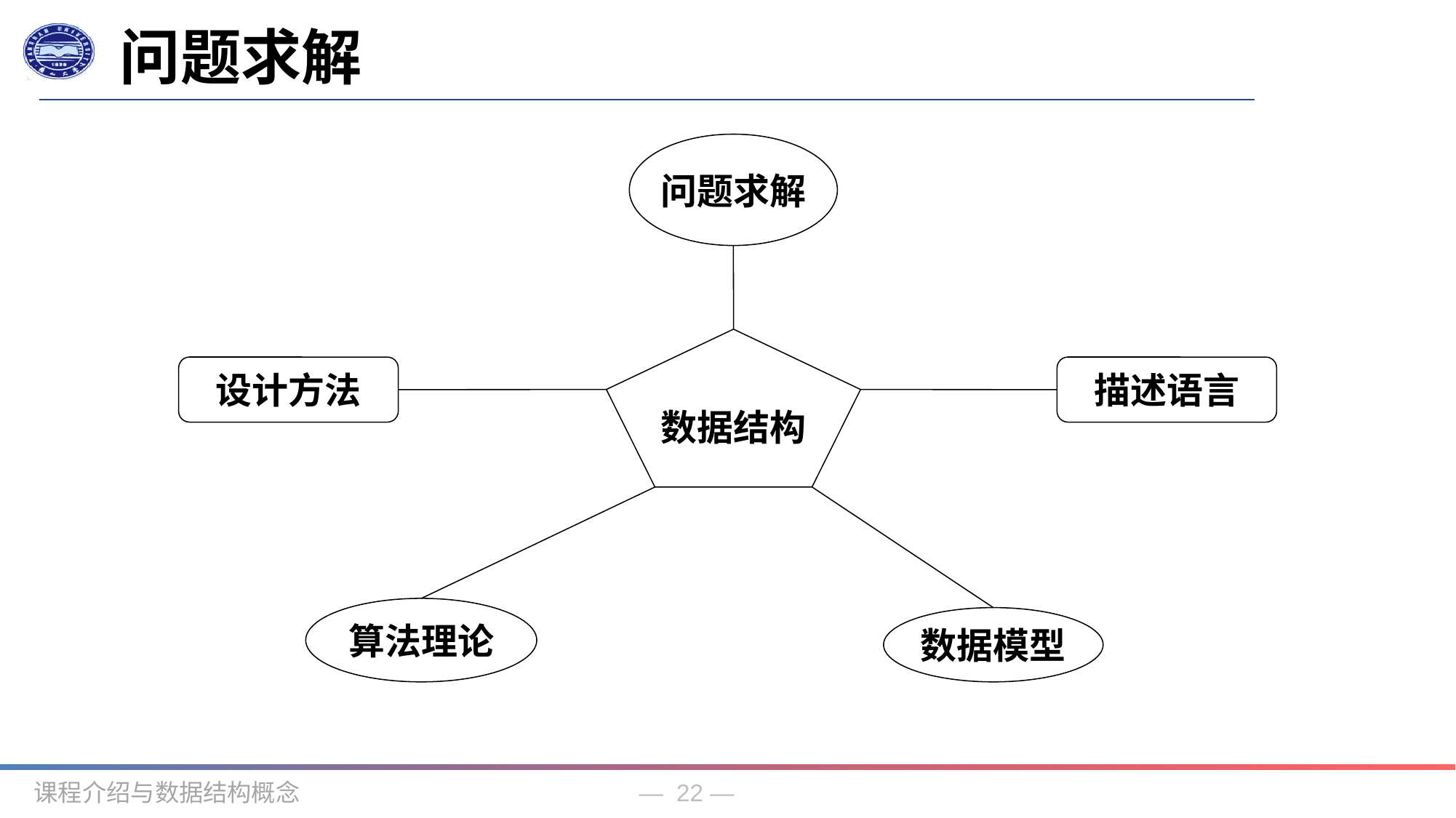

问题求解
问题求解
数据结构
设计方法
描述语言
算法理论
数据模型